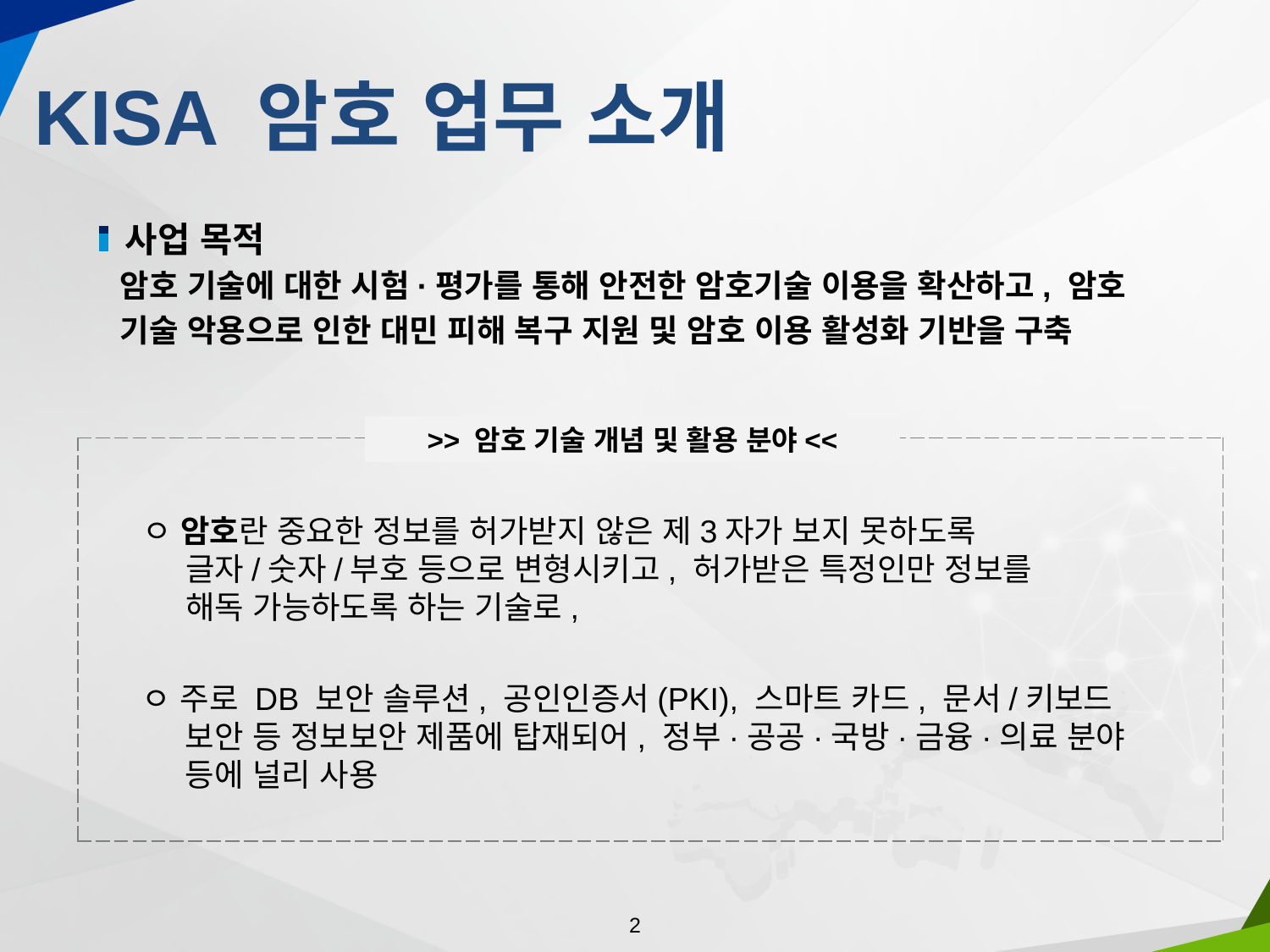

KISA 암호 업무 소개
사업 목적
암호 기술에 대한 시험·평가를 통해 안전한 암호기술 이용을 확산하고, 암호
기술 악용으로 인한 대민 피해 복구 지원 및 암호 이용 활성화 기반을 구축
>> 암호 기술 개념 및 활용 분야<<
|  |
| --- |
ㅇ 암호란 중요한 정보를 허가받지 않은 제3자가 보지 못하도록
    글자/숫자/부호 등으로 변형시키고, 허가받은 특정인만 정보를
    해독 가능하도록 하는 기술로,
ㅇ 주로 DB 보안 솔루션, 공인인증서(PKI), 스마트 카드, 문서/키보드
    보안 등 정보보안 제품에 탑재되어, 정부·공공·국방·금융·의료 분야
    등에 널리 사용
2